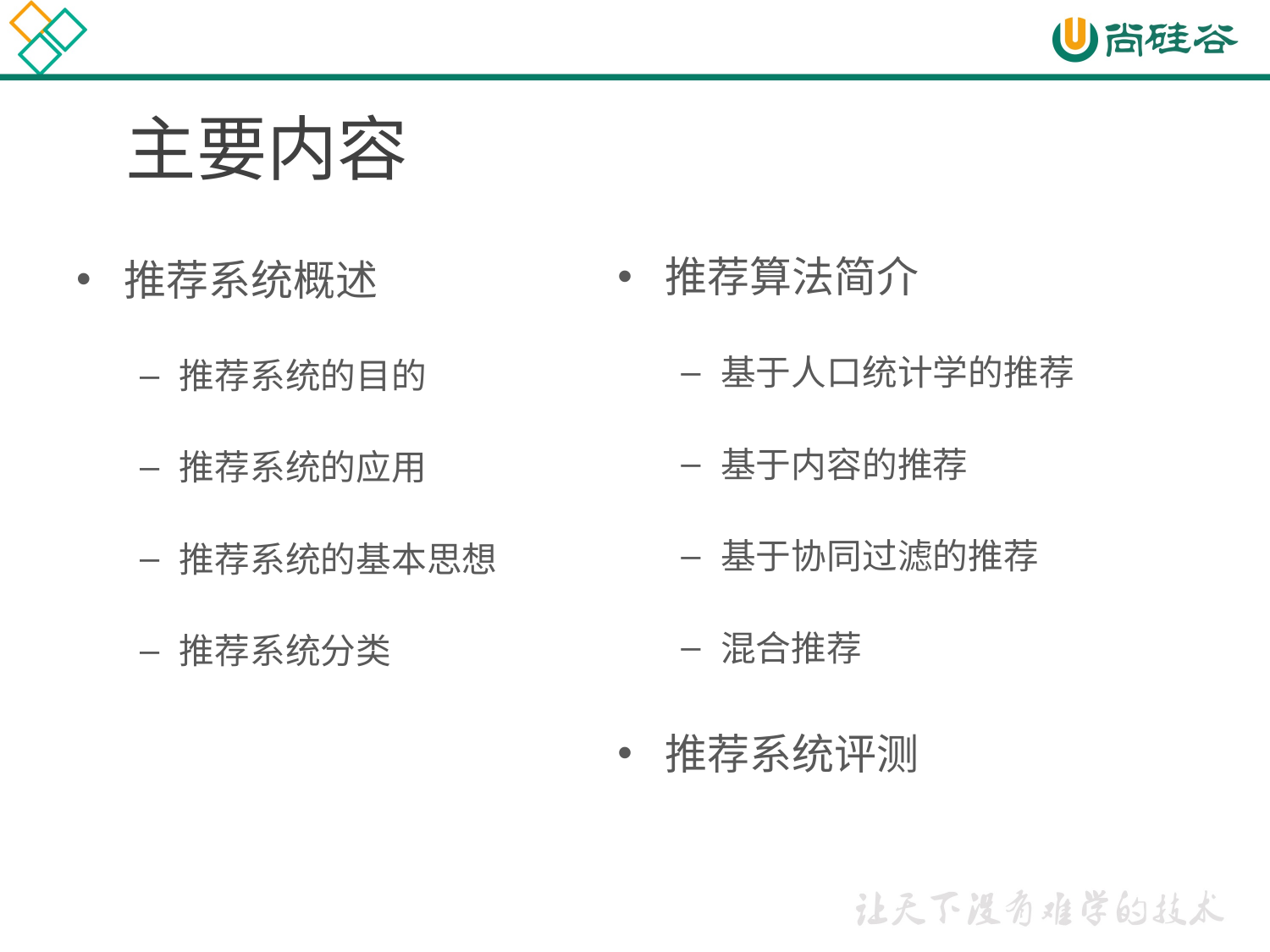

# 主要内容
推荐算法简介
基于人口统计学的推荐
基于内容的推荐
基于协同过滤的推荐
混合推荐
推荐系统评测
推荐系统概述
推荐系统的目的
推荐系统的应用
推荐系统的基本思想
推荐系统分类